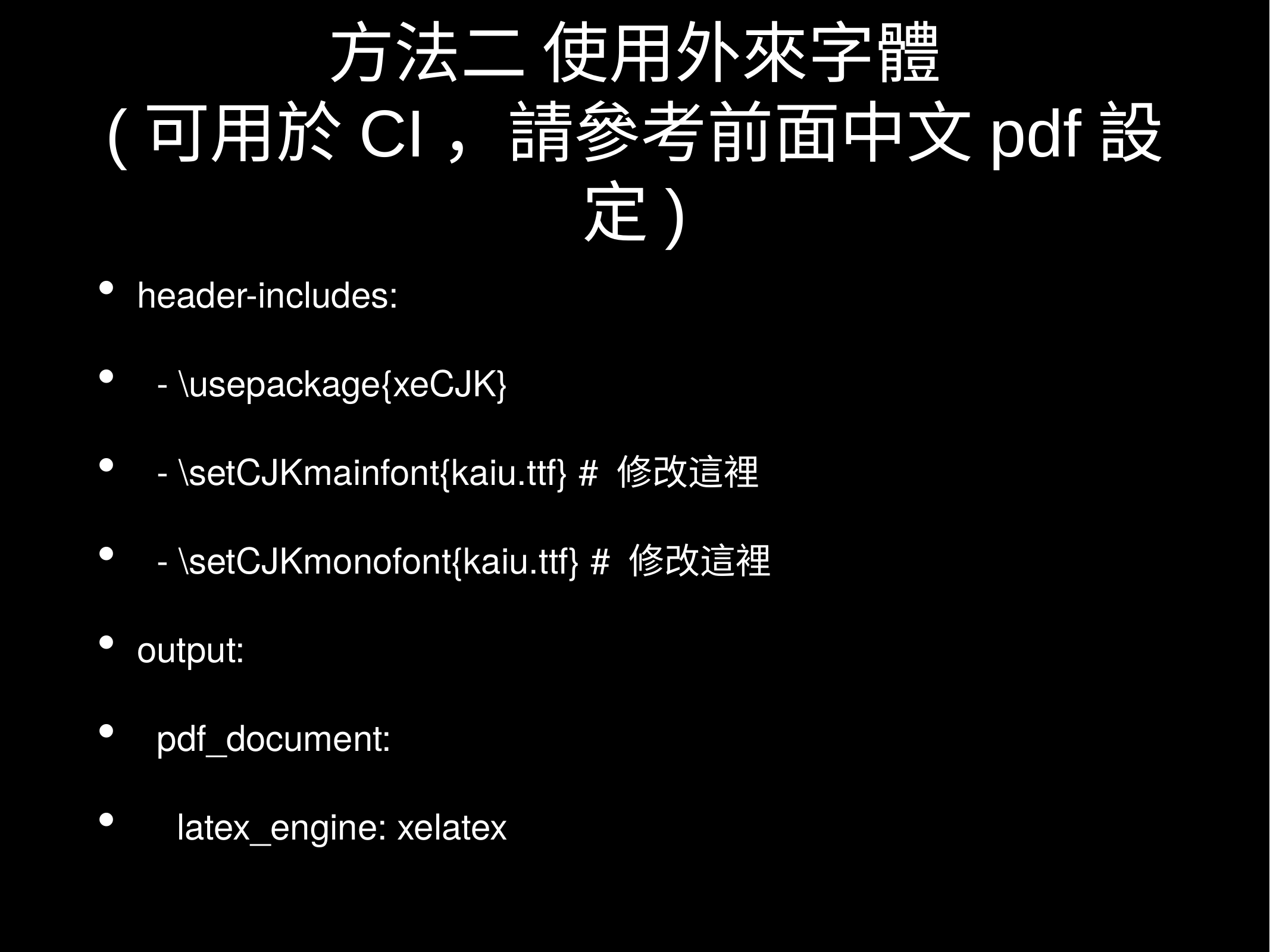

# 方法二 使用外來字體
(可用於CI，請參考前面中文pdf設定)
header-includes:
  - \usepackage{xeCJK}
  - \setCJKmainfont{kaiu.ttf} # 修改這裡
  - \setCJKmonofont{kaiu.ttf} # 修改這裡
output:
  pdf_document:
    latex_engine: xelatex